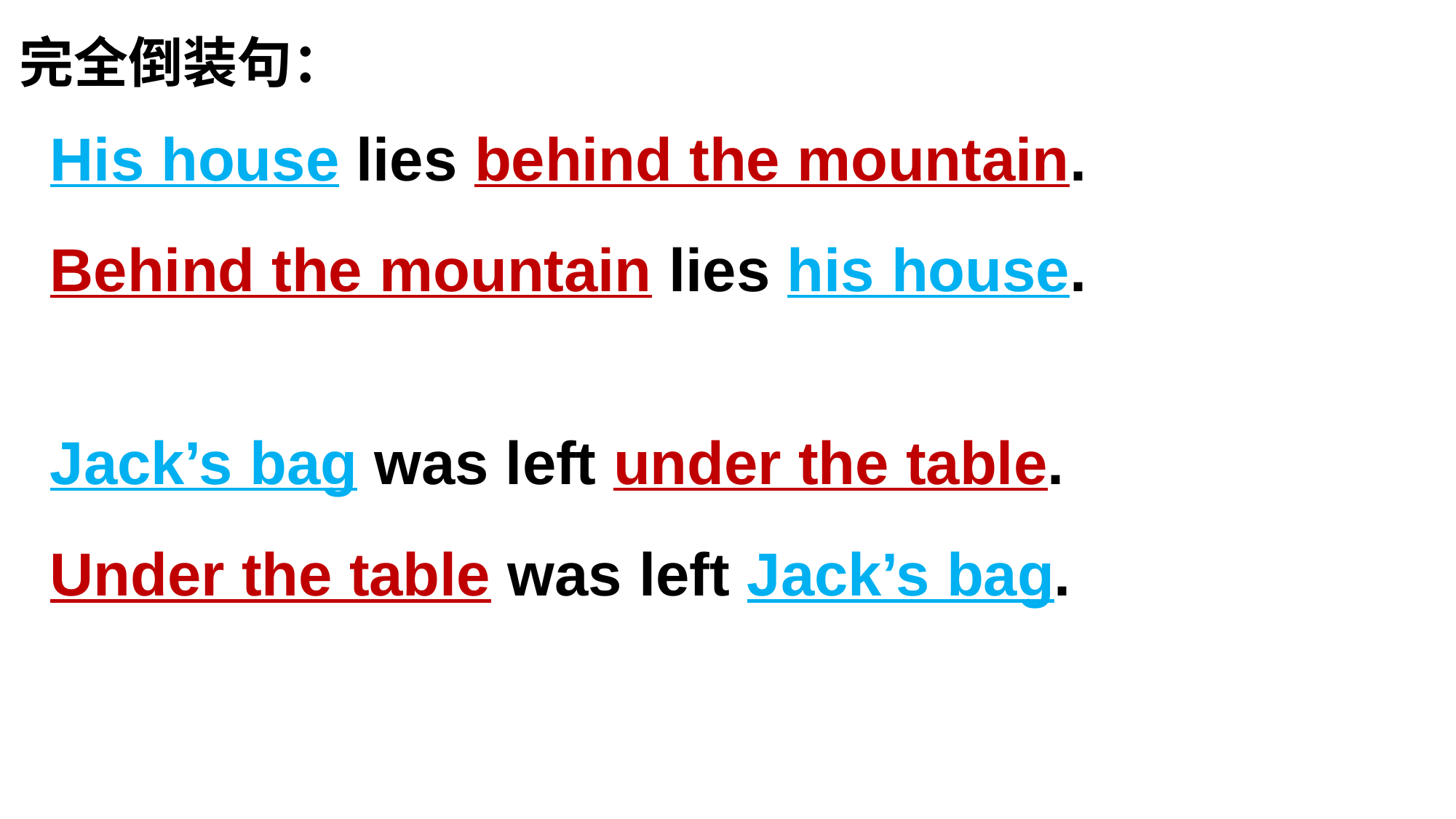

完全倒装句：
His house lies behind the mountain.
Behind the mountain lies his house.
Jack’s bag was left under the table.
Under the table was left Jack’s bag.